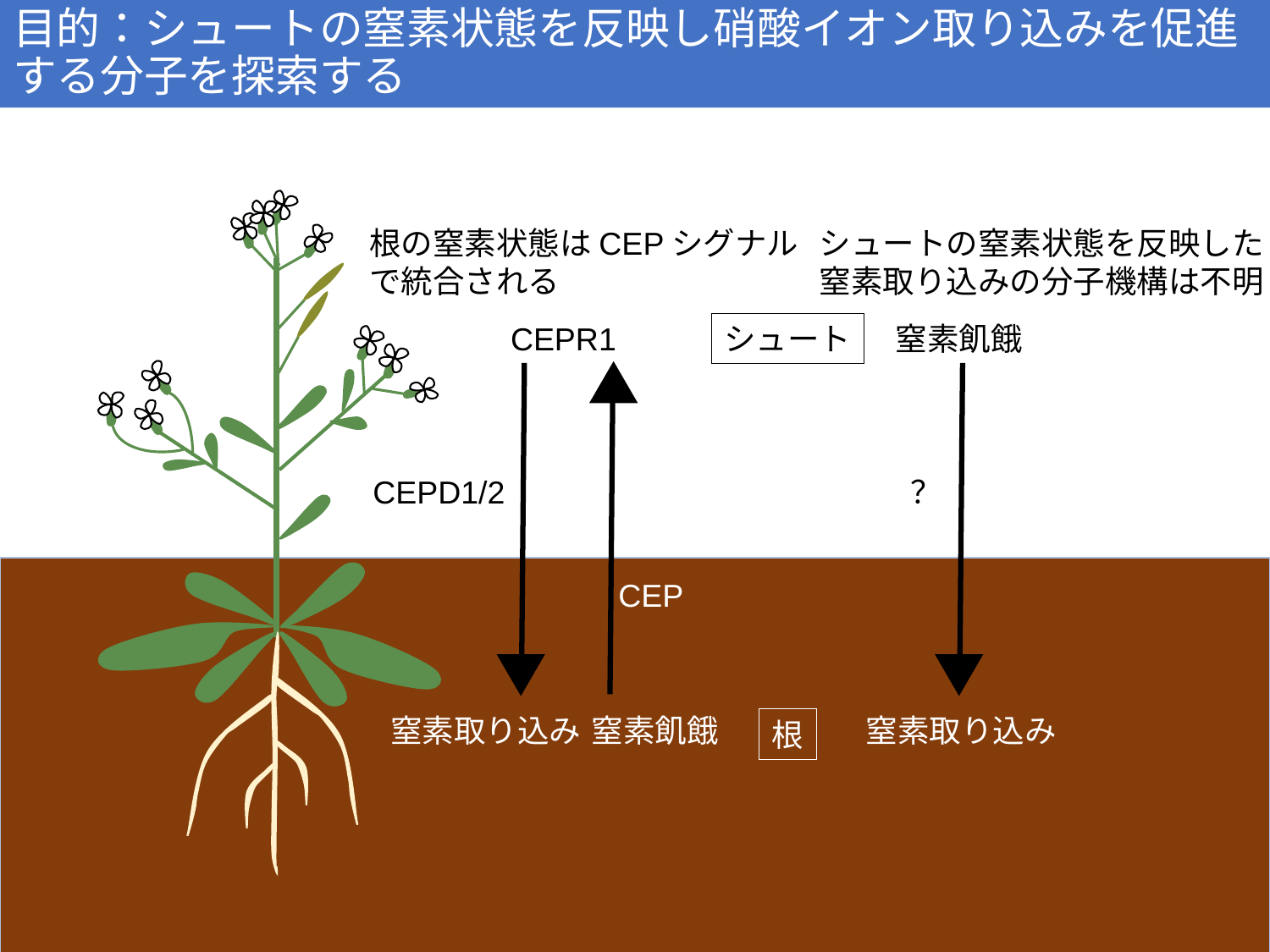

# 目的：シュートの窒素状態を反映し硝酸イオン取り込みを促進する分子を探索する

根の窒素状態はCEPシグナル
で統合される
シュートの窒素状態を反映した
窒素取り込みの分子機構は不明

CEPR1
シュート
窒素飢餓

CEPD1/2
？

CEP

窒素取り込み
窒素飢餓
窒素取り込み
根